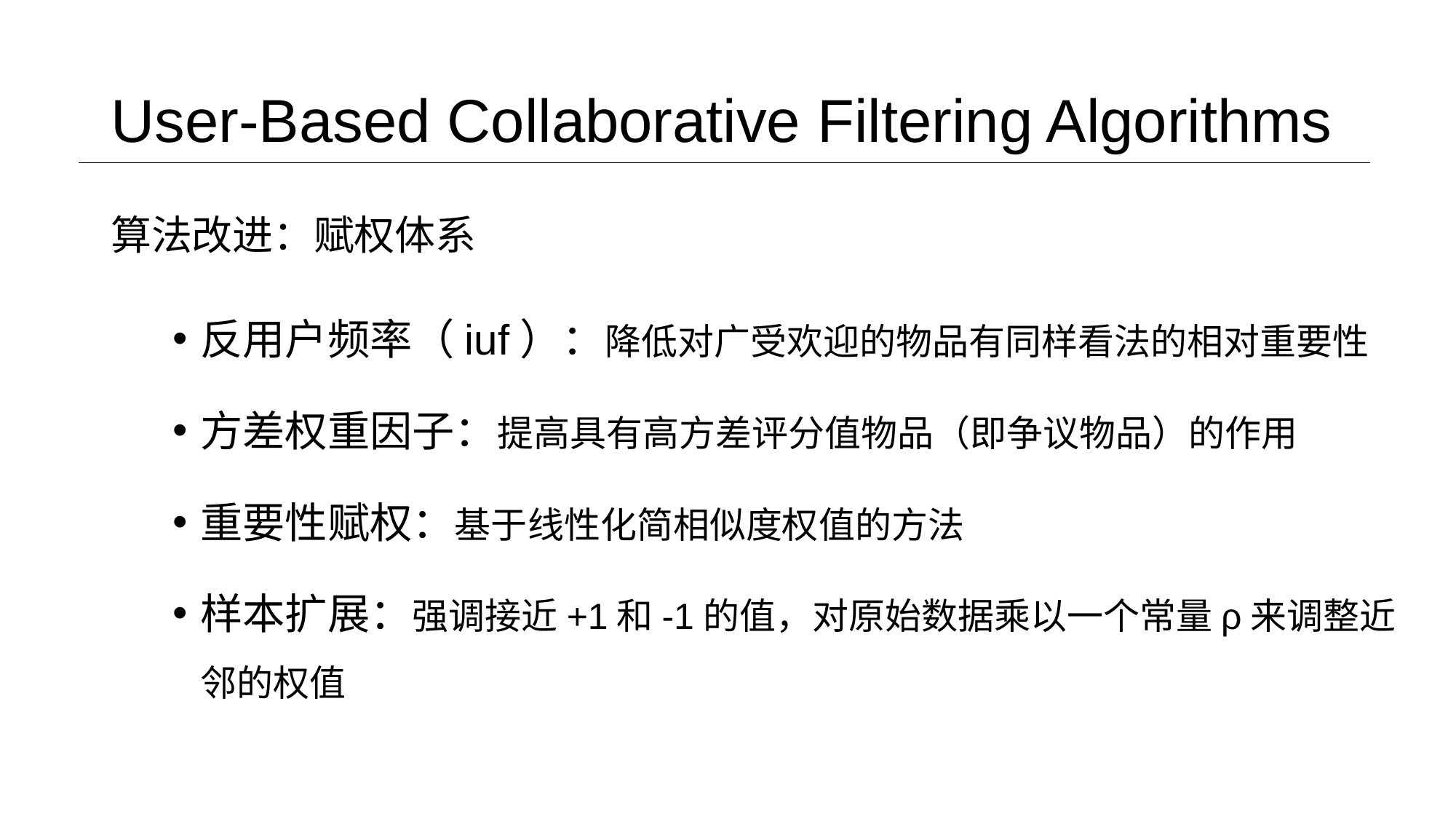

# User-Based Collaborative Filtering Algorithms
算法改进：赋权体系
反用户频率（iuf）：降低对广受欢迎的物品有同样看法的相对重要性
方差权重因子：提高具有高方差评分值物品（即争议物品）的作用
重要性赋权：基于线性化简相似度权值的方法
样本扩展：强调接近+1和-1的值，对原始数据乘以一个常量ρ来调整近邻的权值